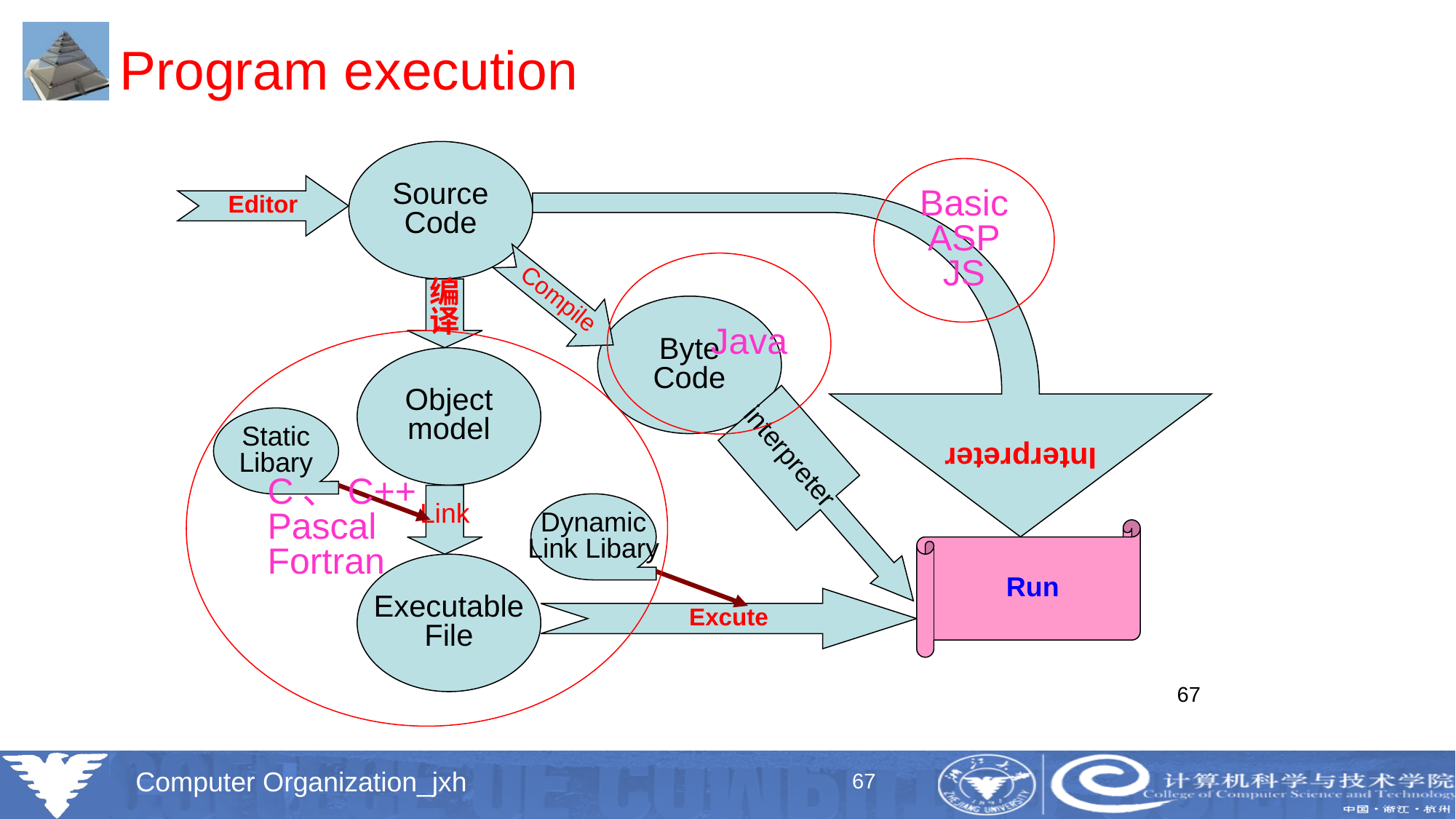

# Program execution
Interpreter
Source
Code
Editor
Compile
编
译
Byte
Code
Object
model
interpreter
Static
Libary

Link
Dynamic
Link Libary
Run
Executable
File

Excute
Basic
ASP
JS
Java
C、C++
Pascal
Fortran
67